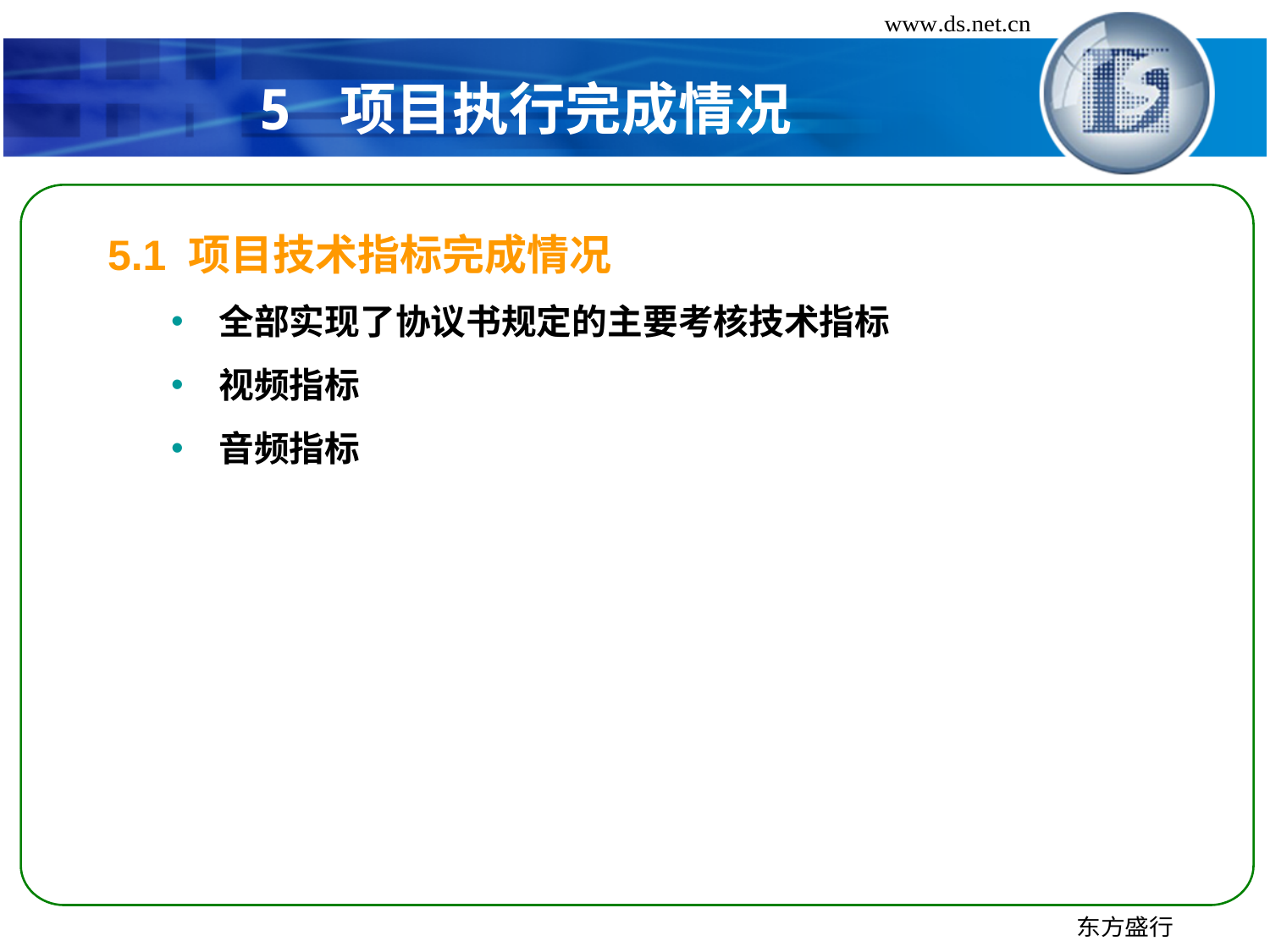

# 5 项目执行完成情况
5.1 项目技术指标完成情况
全部实现了协议书规定的主要考核技术指标
视频指标
音频指标